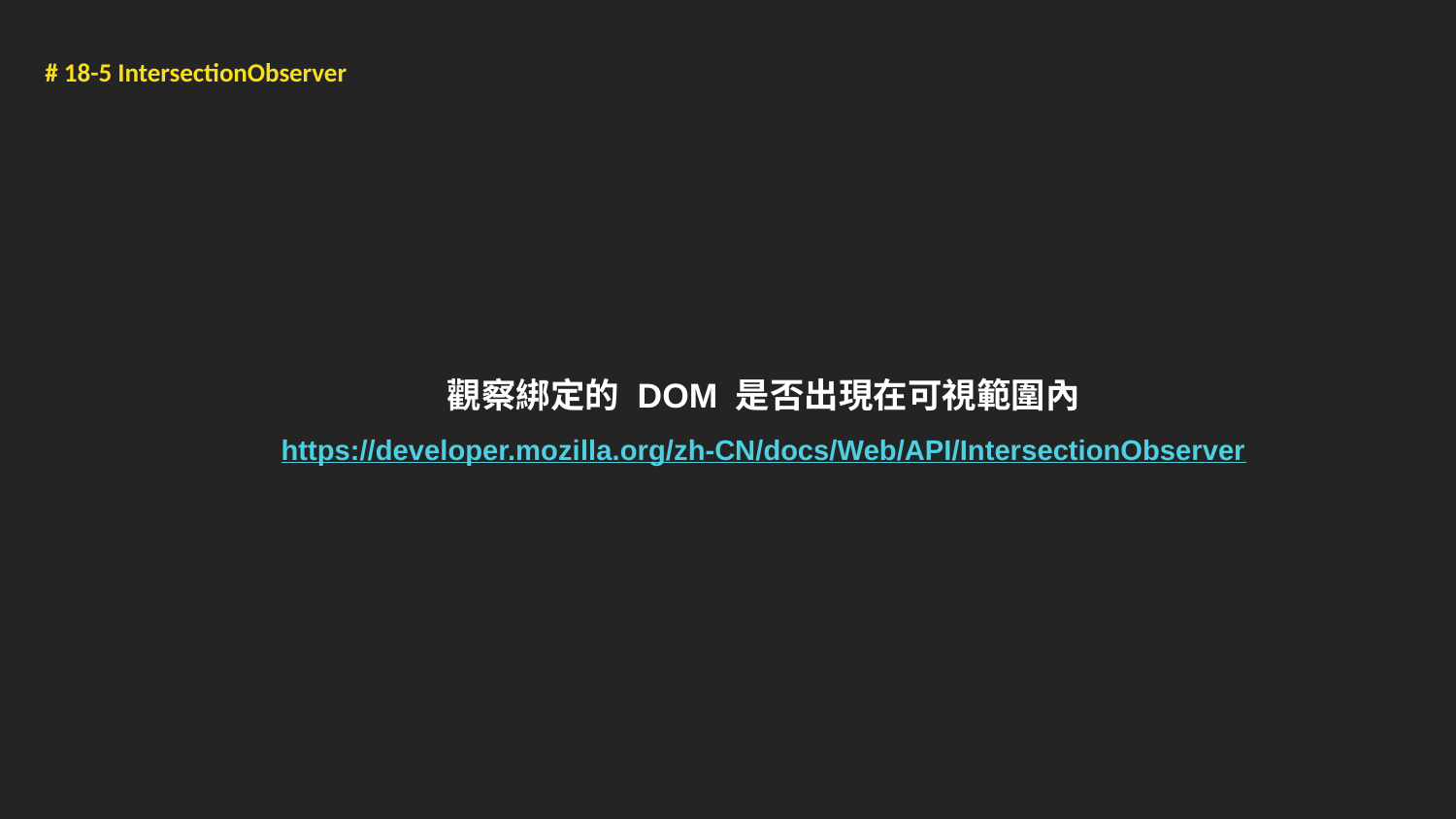

# 18-5 IntersectionObserver
觀察綁定的 DOM 是否出現在可視範圍內
https://developer.mozilla.org/zh-CN/docs/Web/API/IntersectionObserver